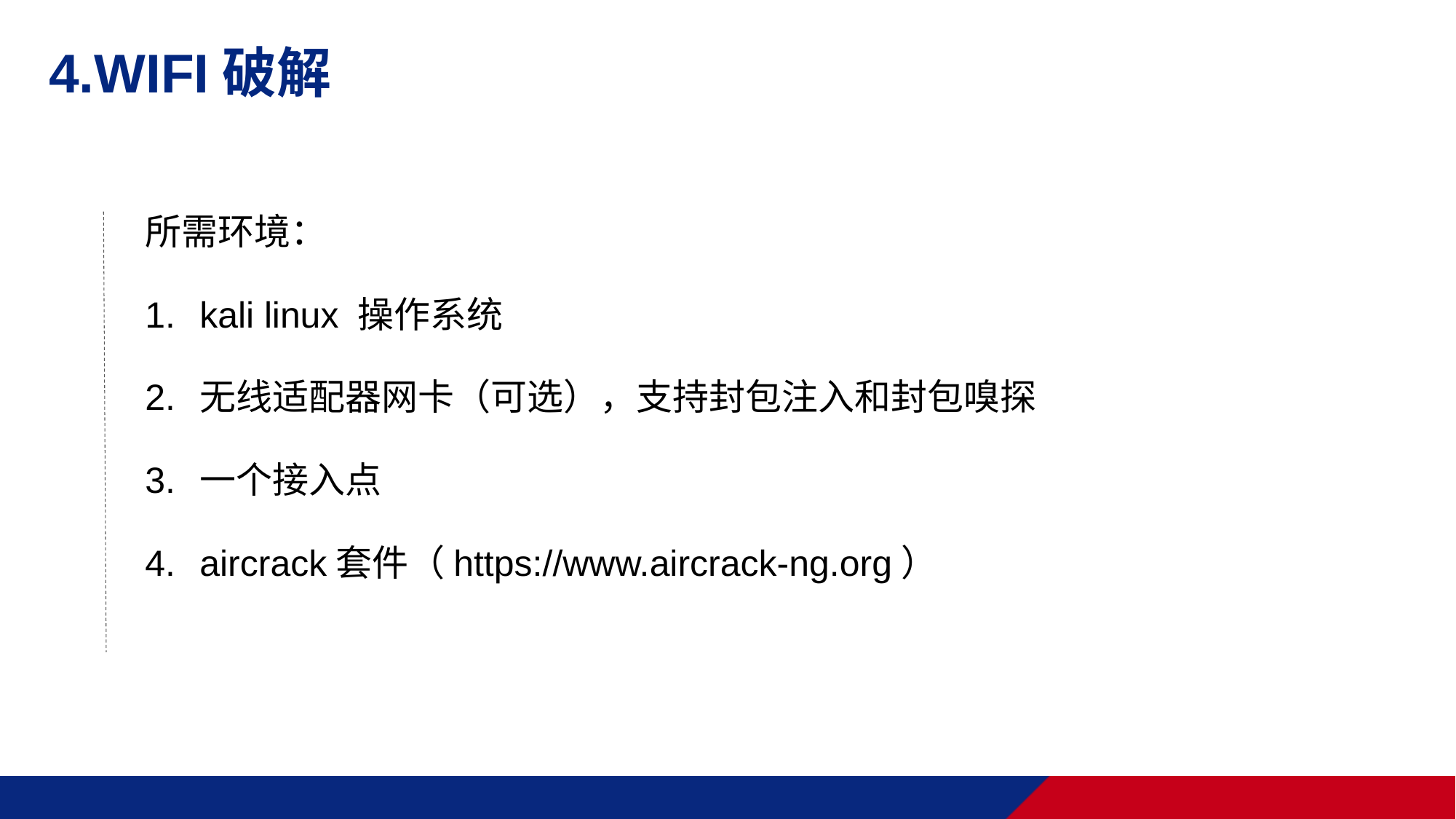

4.WIFI破解
所需环境：
kali linux 操作系统
无线适配器网卡（可选），支持封包注入和封包嗅探
一个接入点
aircrack套件（https://www.aircrack-ng.org）

offer